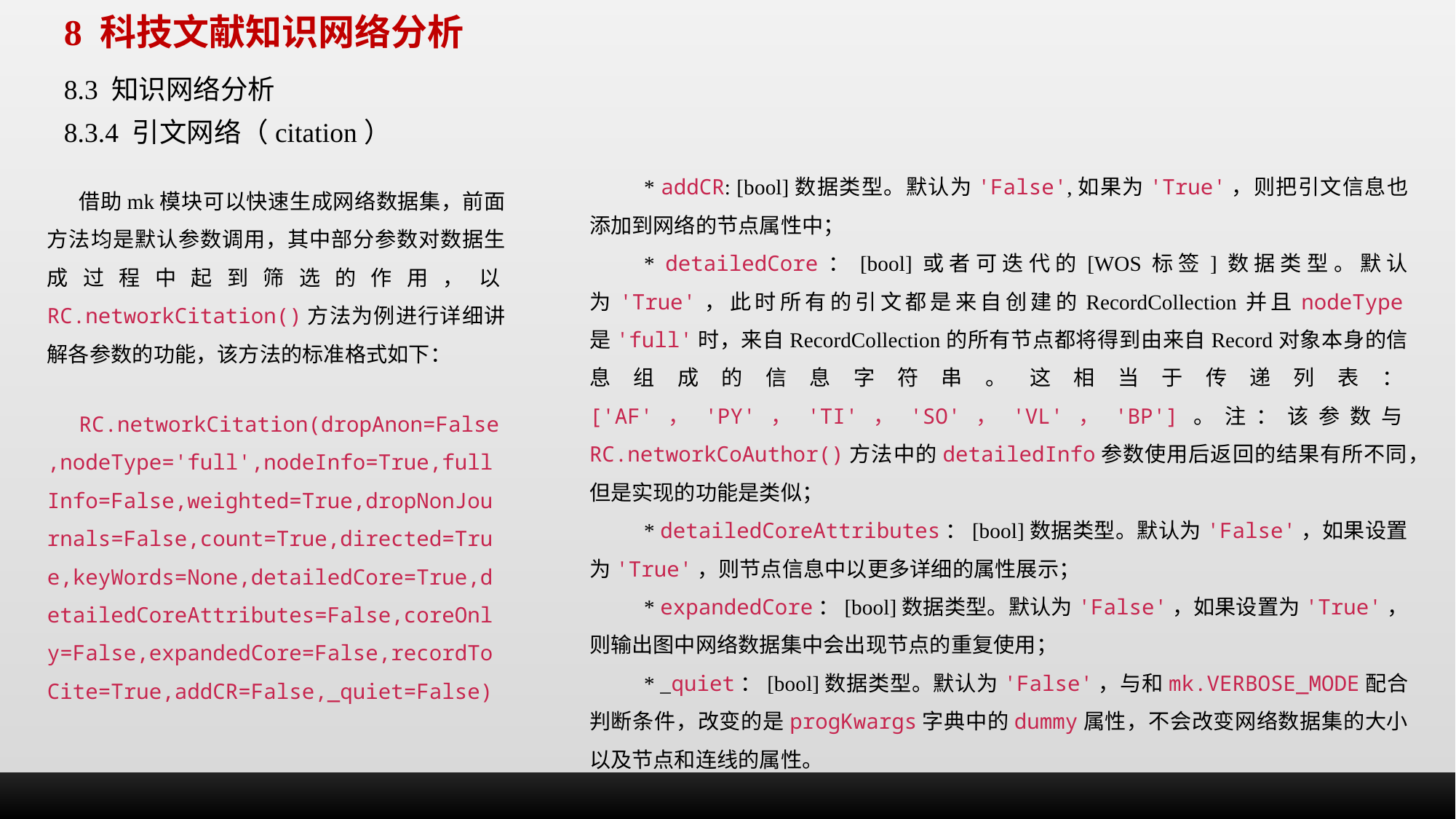

8 科技文献知识网络分析
8.3 知识网络分析
8.3.4 引文网络（citation）
* addCR: [bool]数据类型。默认为'False',如果为'True'，则把引文信息也添加到网络的节点属性中；
* detailedCore：[bool]或者可迭代的[WOS标签]数据类型。默认为'True'，此时所有的引文都是来自创建的RecordCollection并且nodeType是'full'时，来自RecordCollection的所有节点都将得到由来自Record对象本身的信息组成的信息字符串。这相当于传递列表：['AF'，'PY'，'TI'，'SO'，'VL'，'BP']。注：该参数与RC.networkCoAuthor()方法中的detailedInfo参数使用后返回的结果有所不同，但是实现的功能是类似；
* detailedCoreAttributes：[bool]数据类型。默认为'False'，如果设置为'True'，则节点信息中以更多详细的属性展示；
* expandedCore：[bool]数据类型。默认为'False'，如果设置为'True'，则输出图中网络数据集中会出现节点的重复使用；
* _quiet：[bool]数据类型。默认为'False'，与和mk.VERBOSE_MODE配合判断条件，改变的是progKwargs字典中的dummy属性，不会改变网络数据集的大小以及节点和连线的属性。
借助mk模块可以快速生成网络数据集，前面方法均是默认参数调用，其中部分参数对数据生成过程中起到筛选的作用，以RC.networkCitation()方法为例进行详细讲解各参数的功能，该方法的标准格式如下：
RC.networkCitation(dropAnon=False,nodeType='full',nodeInfo=True,fullInfo=False,weighted=True,dropNonJournals=False,count=True,directed=True,keyWords=None,detailedCore=True,detailedCoreAttributes=False,coreOnly=False,expandedCore=False,recordToCite=True,addCR=False,_quiet=False)